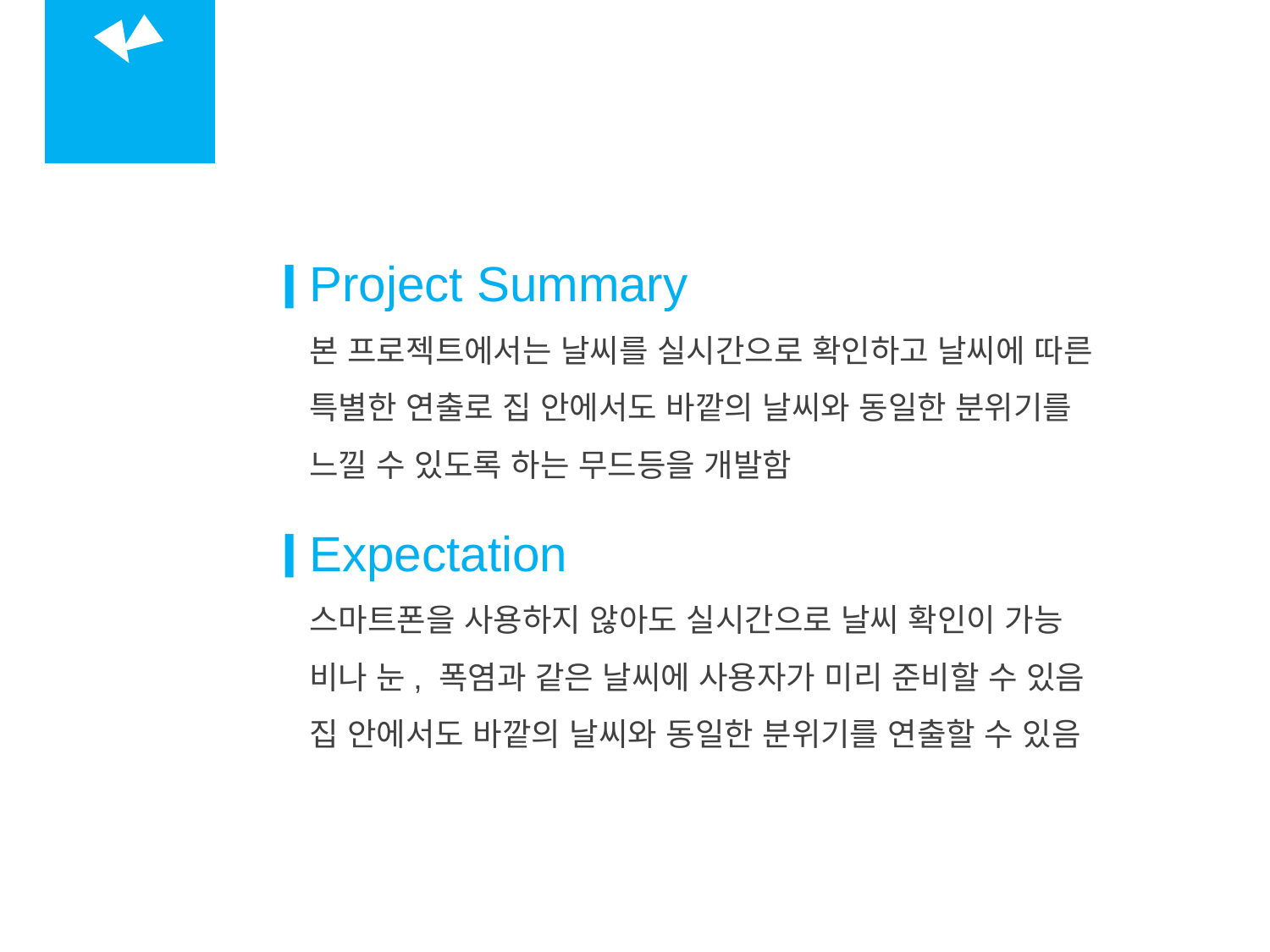

02
개요
Project Summary
본 프로젝트에서는 날씨를 실시간으로 확인하고 날씨에 따른
특별한 연출로 집 안에서도 바깥의 날씨와 동일한 분위기를 느낄 수 있도록 하는 무드등을 개발함
Expectation
스마트폰을 사용하지 않아도 실시간으로 날씨 확인이 가능
비나 눈, 폭염과 같은 날씨에 사용자가 미리 준비할 수 있음
집 안에서도 바깥의 날씨와 동일한 분위기를 연출할 수 있음